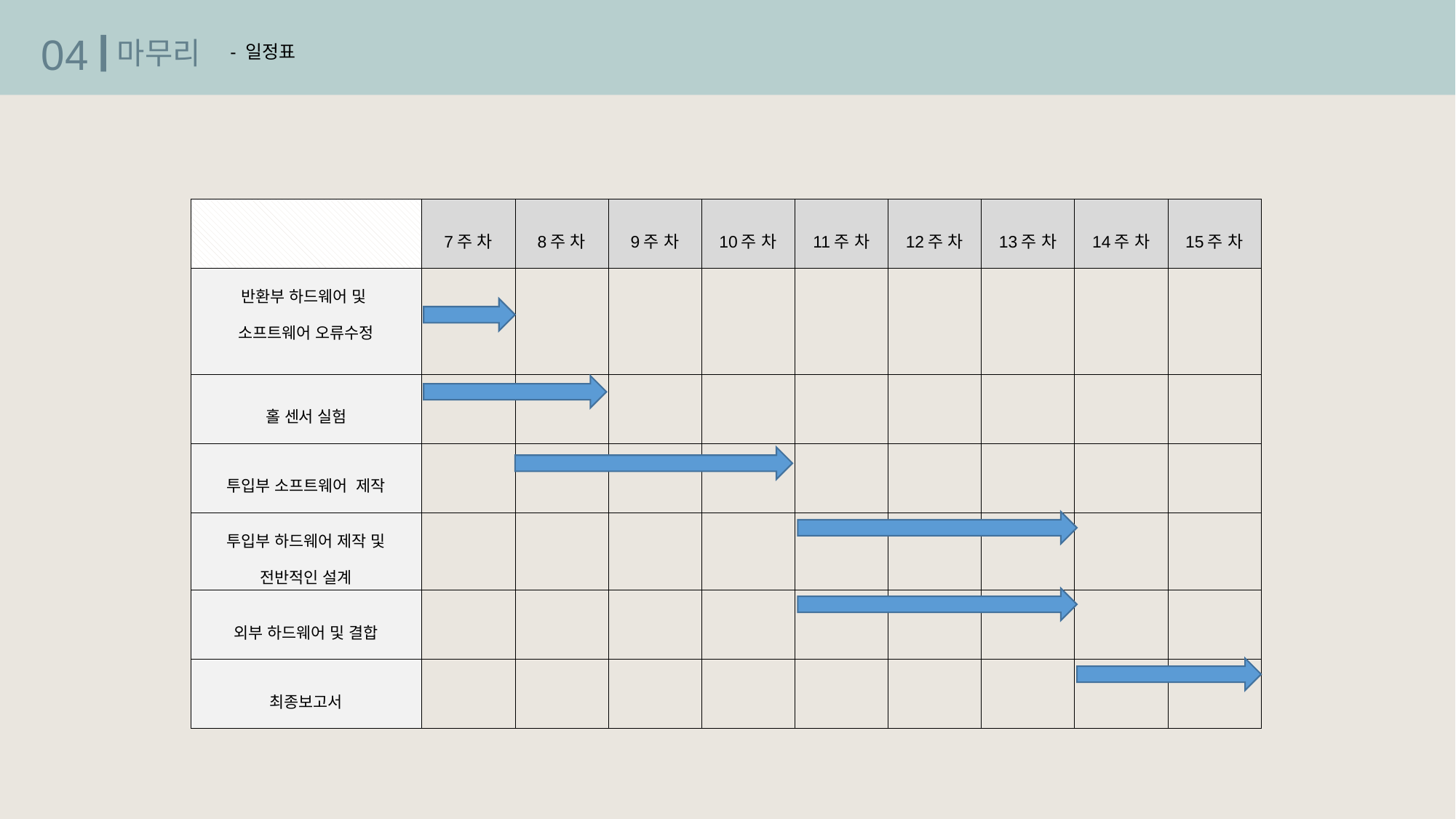

04
마무리

- 일정표
|  | 7주 차 | 8주 차 | 9주 차 | 10주 차 | 11주 차 | 12주 차 | 13주 차 | 14주 차 | 15주 차 |
| --- | --- | --- | --- | --- | --- | --- | --- | --- | --- |
| 반환부 하드웨어 및 소프트웨어 오류수정 |  |  |  |  |  |  |  |  |  |
| 홀 센서 실험 |  |  |  |  |  |  |  |  |  |
| 투입부 소프트웨어 제작 |  |  |  |  |  |  |  |  |  |
| 투입부 하드웨어 제작 및 전반적인 설계 |  |  |  |  |  |  |  |  |  |
| 외부 하드웨어 및 결합 |  |  |  |  |  |  |  |  |  |
| 최종보고서 |  |  |  |  |  |  |  |  |  |